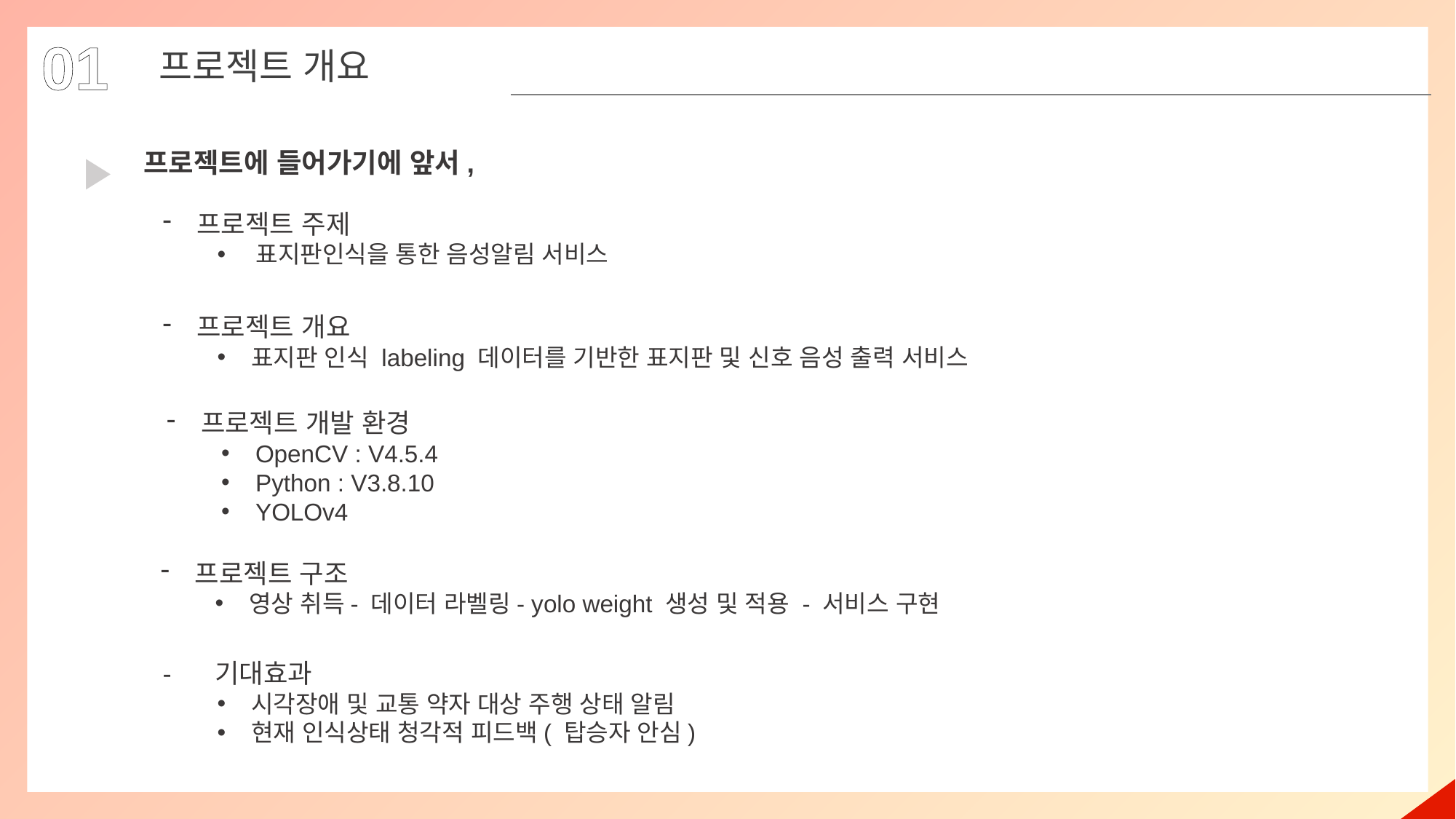

01

프로젝트 개요
▶
프로젝트에 들어가기에 앞서,
프로젝트 주제
표지판인식을 통한 음성알림 서비스
프로젝트 개요
표지판 인식 labeling 데이터를 기반한 표지판 및 신호 음성 출력 서비스
프로젝트 개발 환경
OpenCV : V4.5.4
Python : V3.8.10
YOLOv4
프로젝트 구조
영상 취득- 데이터 라벨링- yolo weight 생성 및 적용 - 서비스 구현
-     기대효과
시각장애 및 교통 약자 대상 주행 상태 알림
현재 인식상태 청각적 피드백( 탑승자 안심)